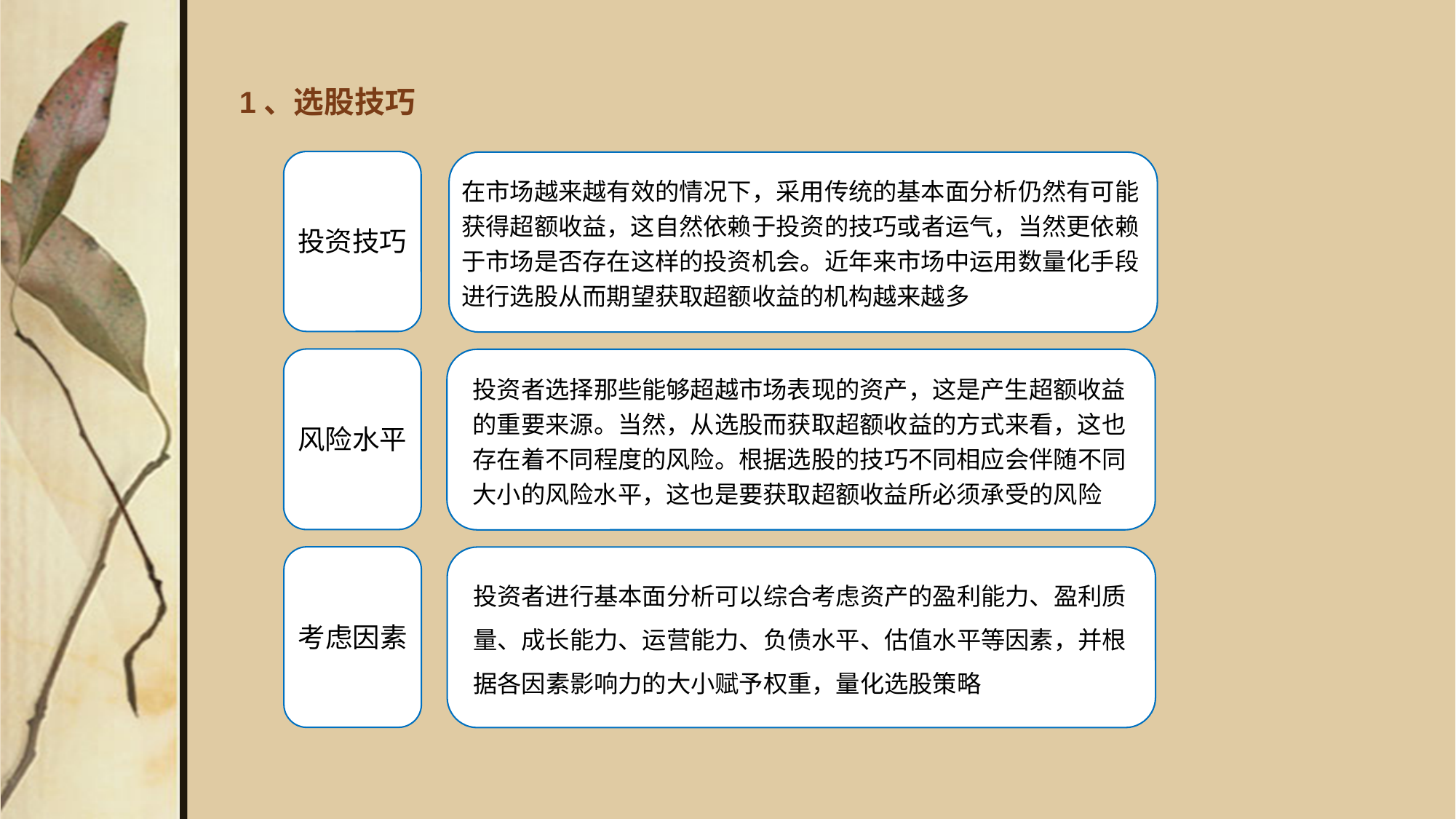

# 1、选股技巧

在市场越来越有效的情况下，采用传统的基本面分析仍然有可能获得超额收益，这自然依赖于投资的技巧或者运气，当然更依赖于市场是否存在这样的投资机会。近年来市场中运用数量化手段进行选股从而期望获取超额收益的机构越来越多
投资技巧

投资者选择那些能够超越市场表现的资产，这是产生超额收益的重要来源。当然，从选股而获取超额收益的方式来看，这也存在着不同程度的风险。根据选股的技巧不同相应会伴随不同大小的风险水平，这也是要获取超额收益所必须承受的风险
风险水平

投资者进行基本面分析可以综合考虑资产的盈利能力、盈利质量、成长能力、运营能力、负债水平、估值水平等因素，并根据各因素影响力的大小赋予权重，量化选股策略
考虑因素